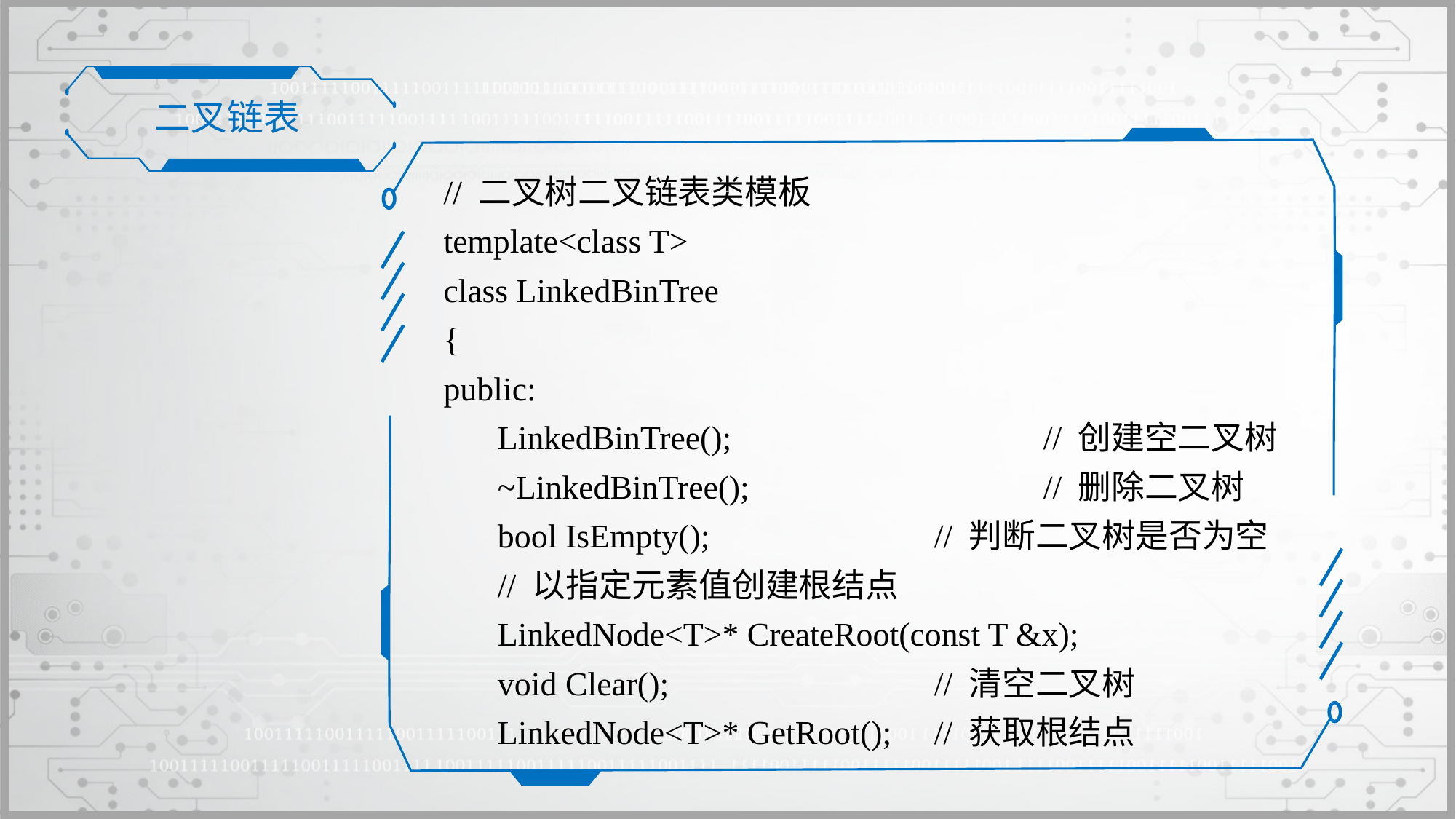

二叉链表

// 二叉树二叉链表类模板
template<class T>
class LinkedBinTree
{
public:
	LinkedBinTree();			// 创建空二叉树
	~LinkedBinTree();			// 删除二叉树
	bool IsEmpty();			// 判断二叉树是否为空
	// 以指定元素值创建根结点
	LinkedNode<T>* CreateRoot(const T &x);
	void Clear();			// 清空二叉树
	LinkedNode<T>* GetRoot();	// 获取根结点